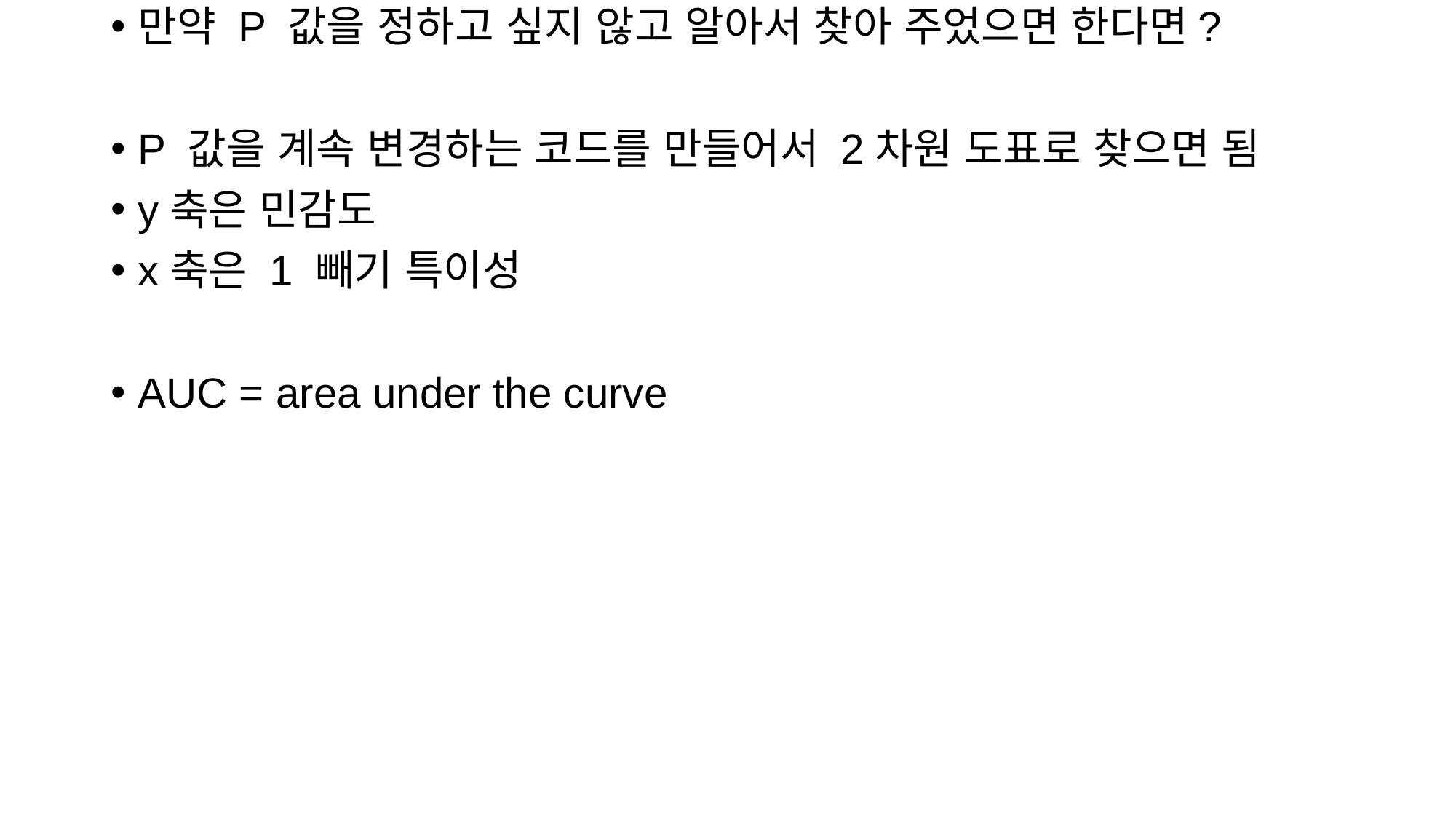

만약 P 값을 정하고 싶지 않고 알아서 찾아 주었으면 한다면?

P 값을 계속 변경하는 코드를 만들어서 2차원 도표로 찾으면 됨
y축은 민감도
x축은 1 빼기 특이성

AUC = area under the curve